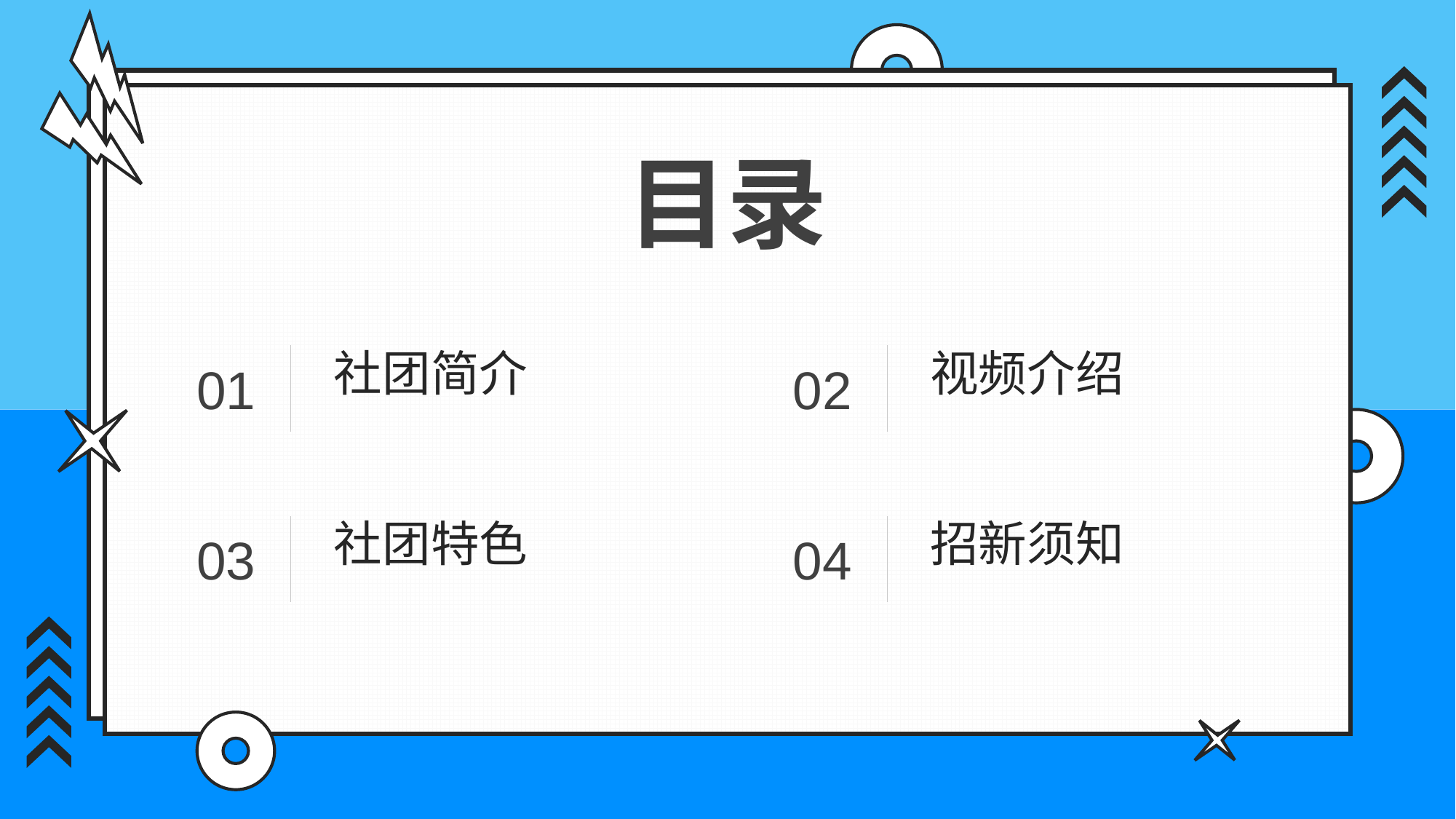

目录
社团简介
01
视频介绍
02
社团特色
03
招新须知
04